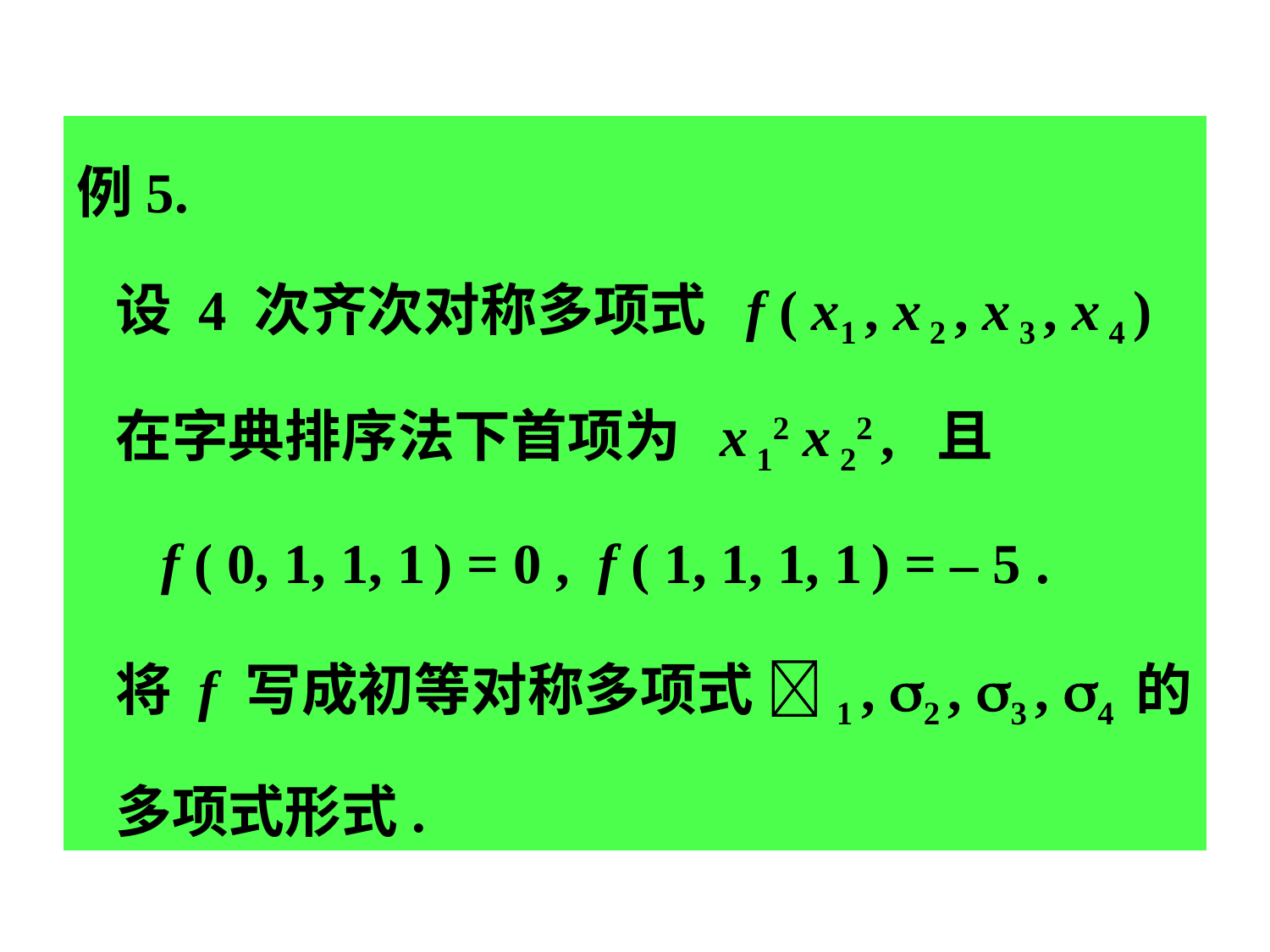

例5.
  设 4 次齐次对称多项式  f ( x1 , x 2 , x 3 , x 4 )
  在字典排序法下首项为  x 12 x 22 ,  且
      f ( 0, 1, 1, 1 ) = 0 ,  f ( 1, 1, 1, 1 ) = – 5 .
  将 f 写成初等对称多项式 σ1 , σ2 , σ3 , σ4 的
  多项式形式.